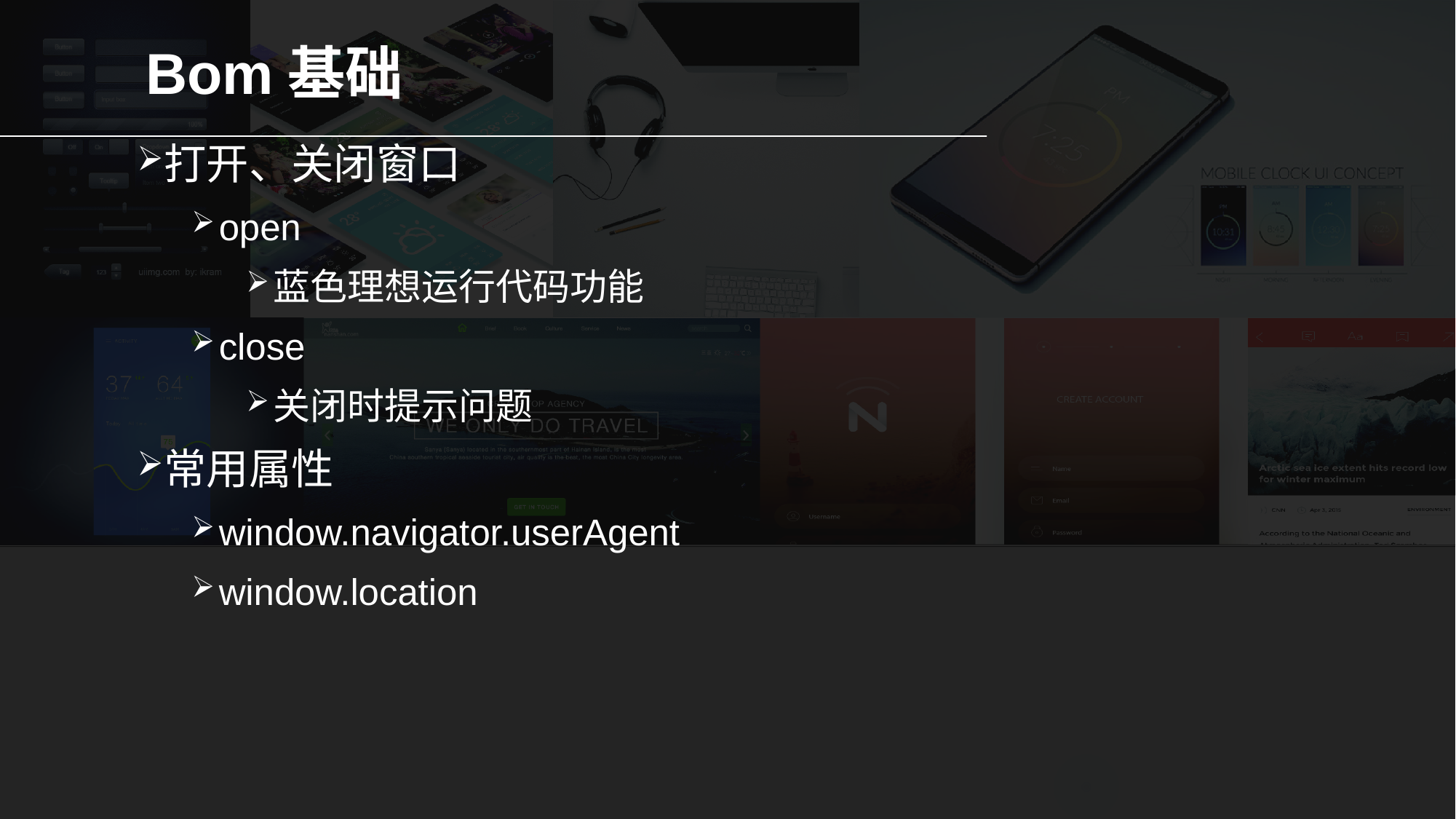

# Bom基础
打开、关闭窗口
open
蓝色理想运行代码功能
close
关闭时提示问题
常用属性
window.navigator.userAgent
window.location